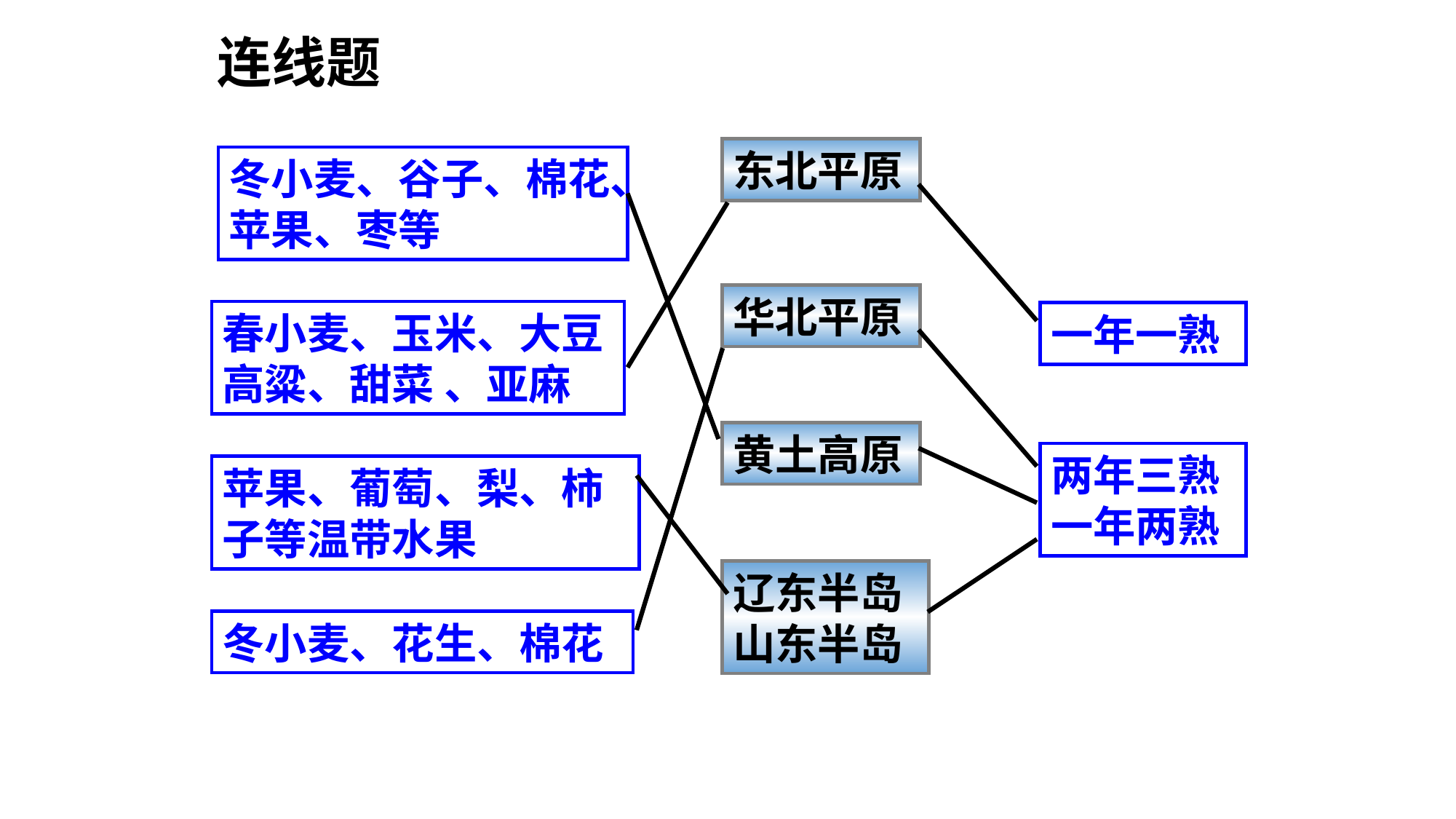

连线题
东北平原
华北平原
黄土高原
辽东半岛山东半岛
冬小麦、谷子、棉花、苹果、枣等
春小麦、玉米、大豆高粱、甜菜 、亚麻
一年一熟
两年三熟一年两熟
苹果、葡萄、梨、柿子等温带水果
冬小麦、花生、棉花